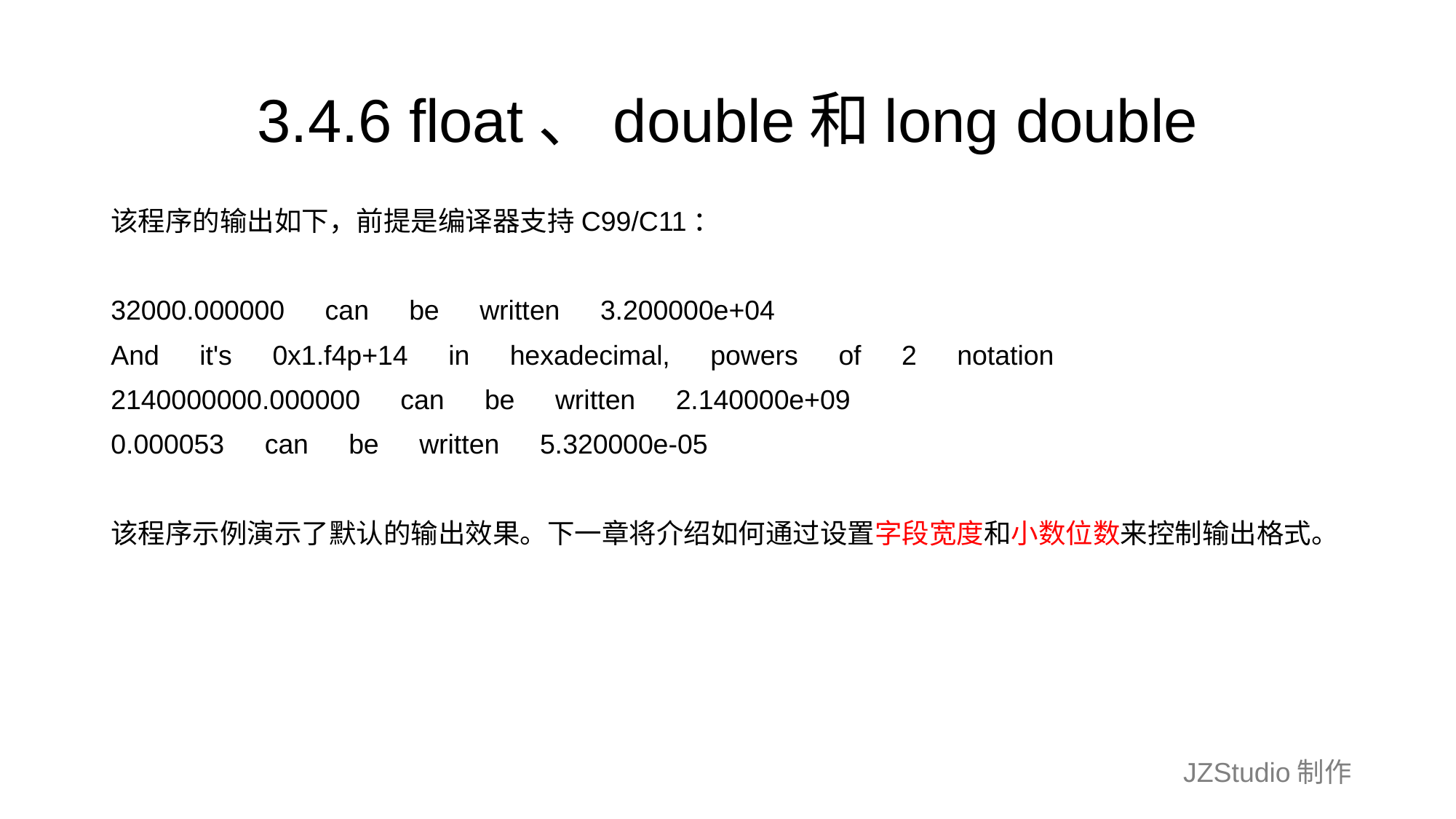

# 3.4.6 float、double和long double
该程序的输出如下，前提是编译器支持C99/C11：

32000.000000　can　be　written　3.200000e+04
And　it's　0x1.f4p+14　in　hexadecimal,　powers　of　2　notation
2140000000.000000　can　be　written　2.140000e+09
0.000053　can　be　written　5.320000e-05

该程序示例演示了默认的输出效果。下一章将介绍如何通过设置字段宽度和小数位数来控制输出格式。